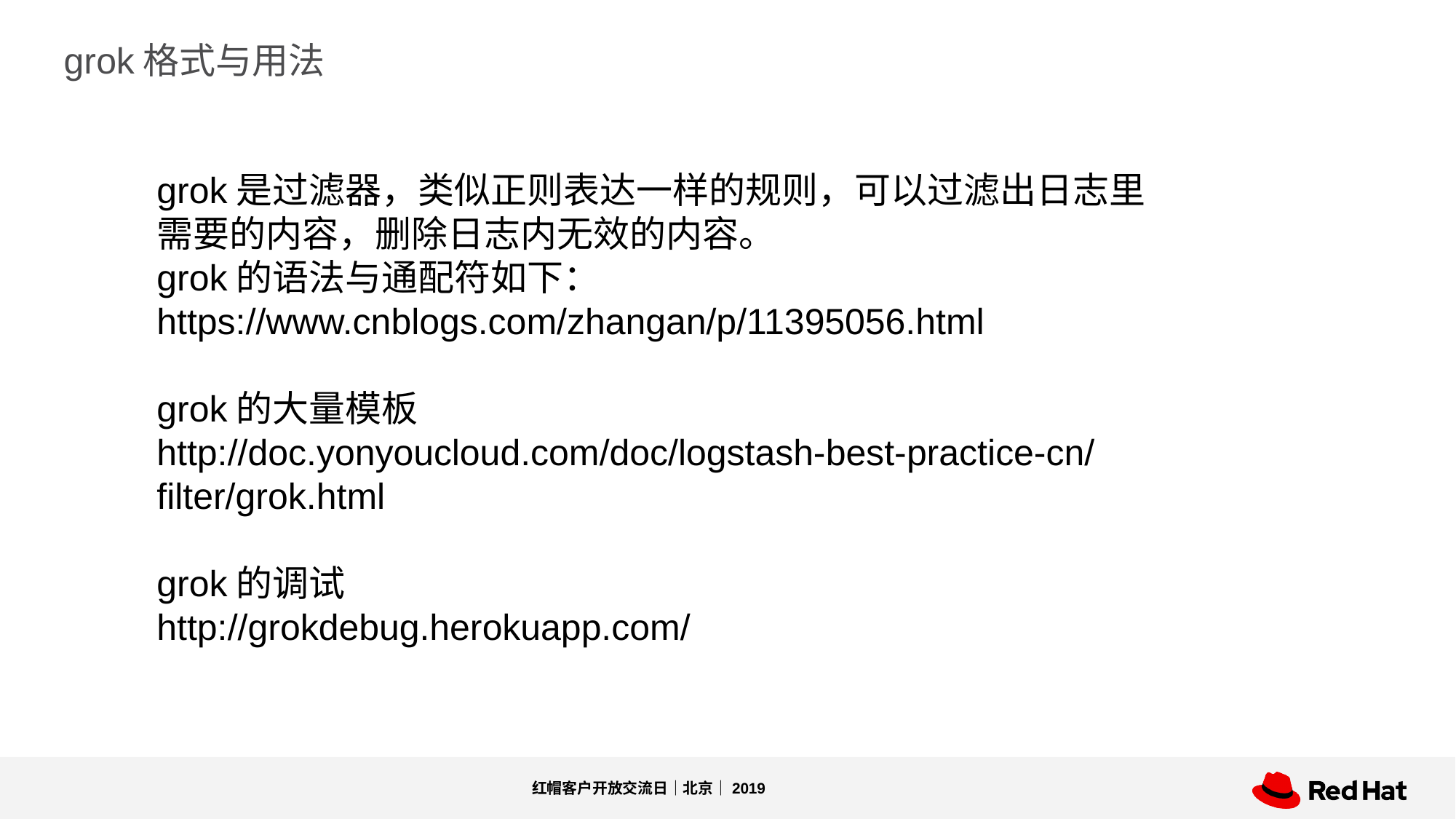

grok格式与用法
grok是过滤器，类似正则表达一样的规则，可以过滤出日志里需要的内容，删除日志内无效的内容。
grok的语法与通配符如下：
https://www.cnblogs.com/zhangan/p/11395056.html

grok的大量模板
http://doc.yonyoucloud.com/doc/logstash-best-practice-cn/filter/grok.html

grok的调试
http://grokdebug.herokuapp.com/